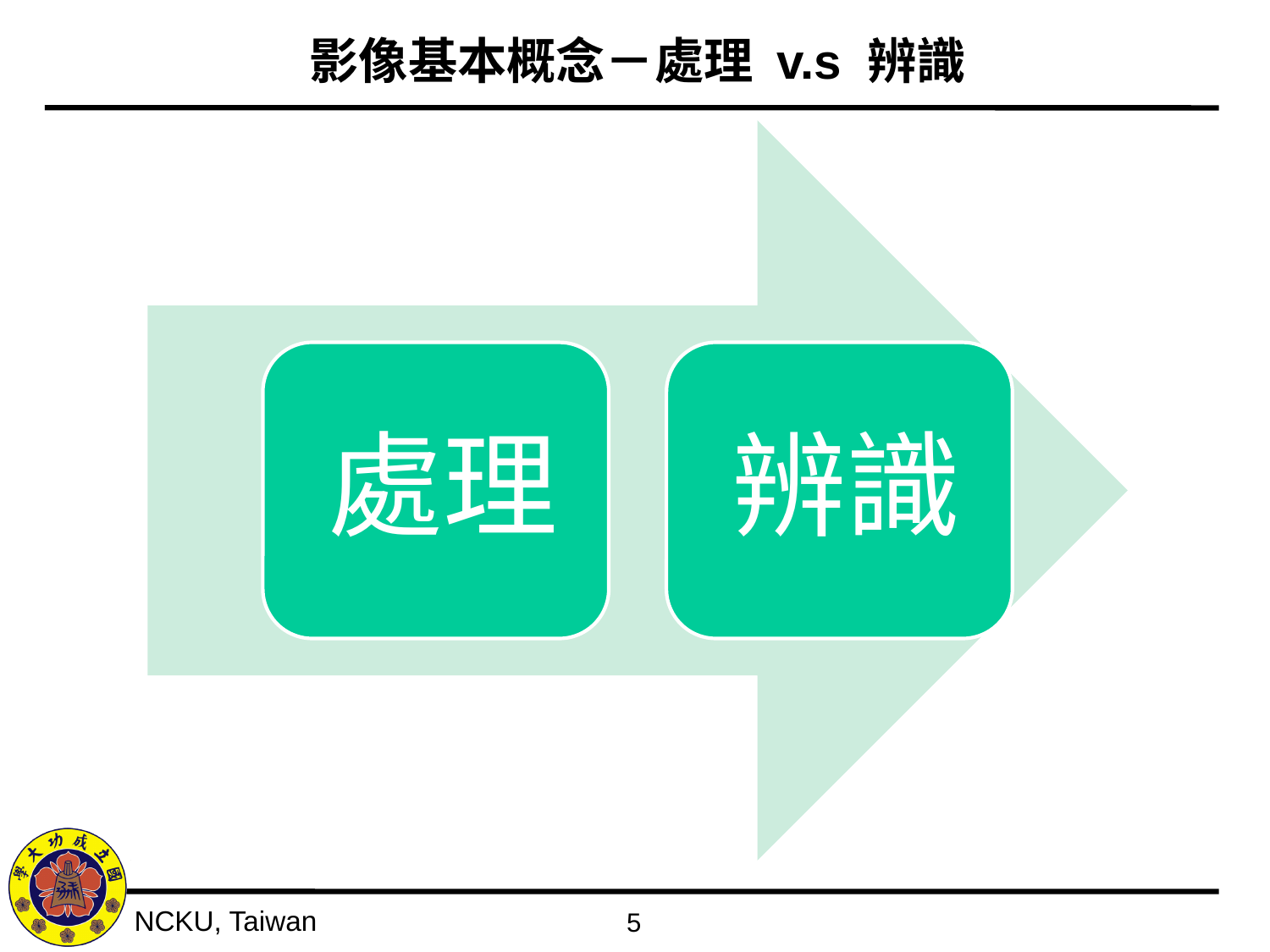

# 影像基本概念－處理 v.s 辨識
處理
辨識
5